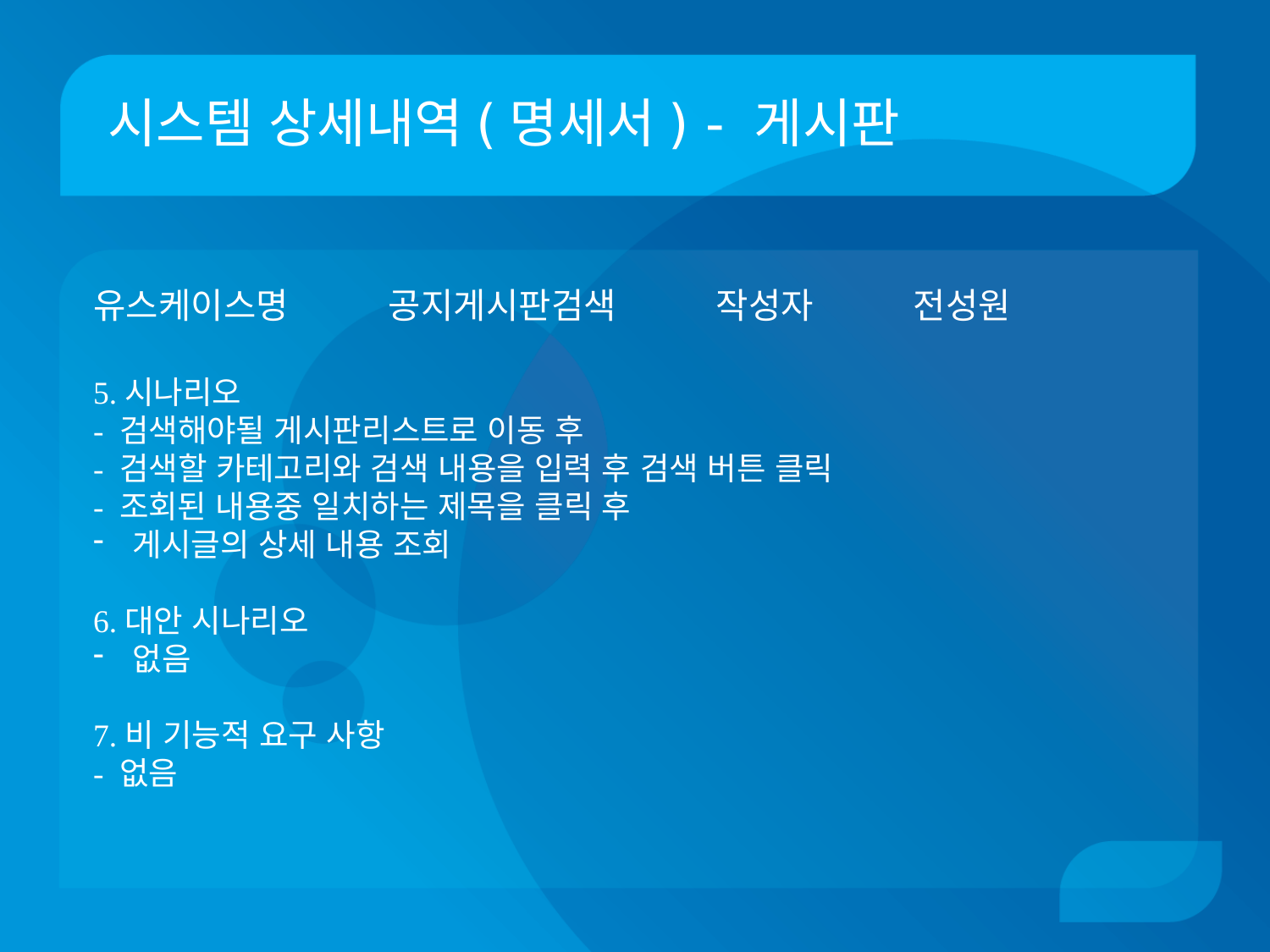

# 시스템 상세내역(명세서) - 게시판
유스케이스명          공지게시판검색          작성자          전성원
5.시나리오
- 검색해야될 게시판리스트로 이동 후
- 검색할 카테고리와 검색 내용을 입력 후 검색 버튼 클릭
- 조회된 내용중 일치하는 제목을 클릭 후
게시글의 상세 내용 조회

6.대안 시나리오
없음

7.비 기능적 요구 사항
- 없음